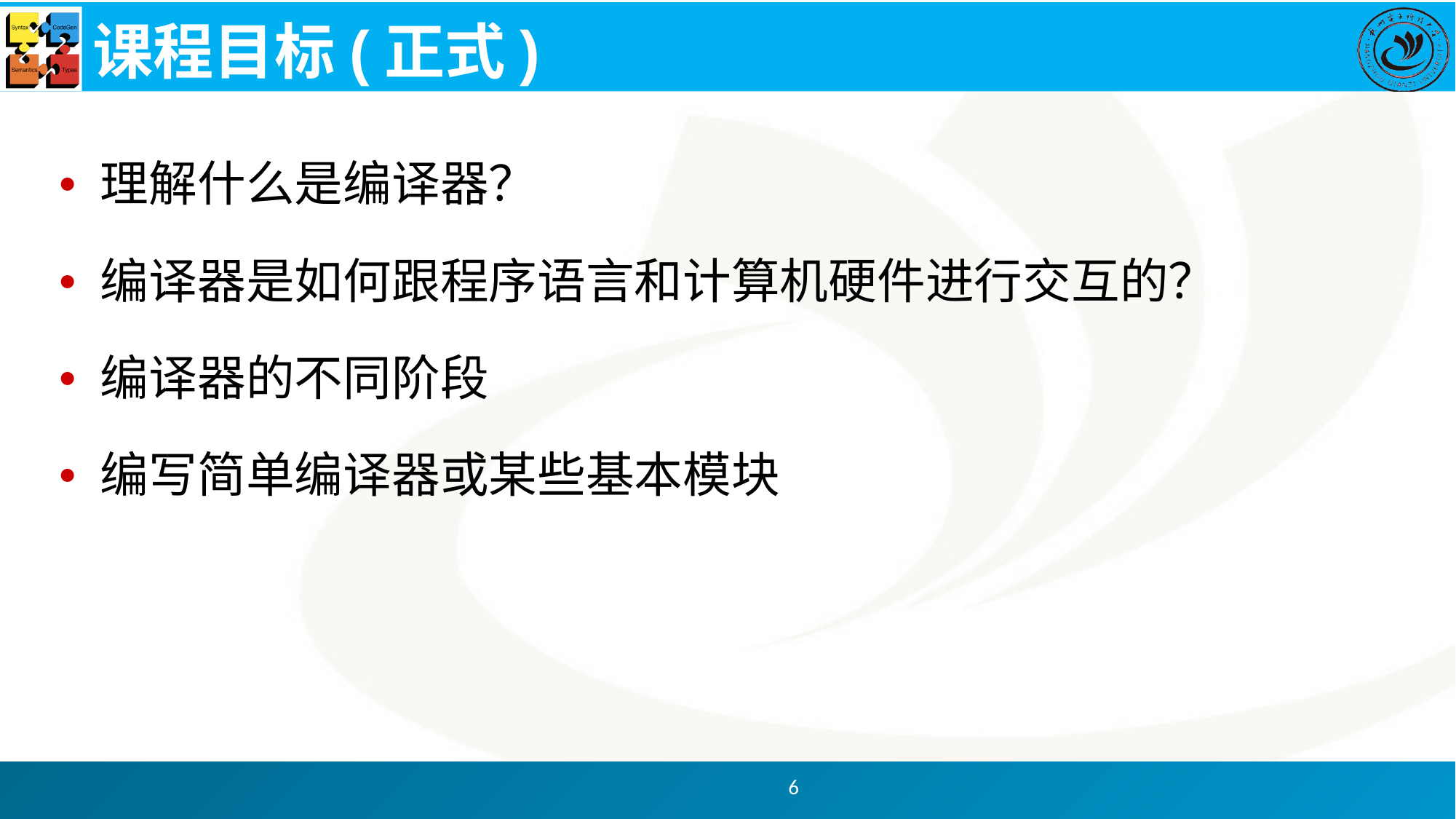

# 课程目标(正式)
理解什么是编译器？
编译器是如何跟程序语言和计算机硬件进行交互的？
编译器的不同阶段
编写简单编译器或某些基本模块
6